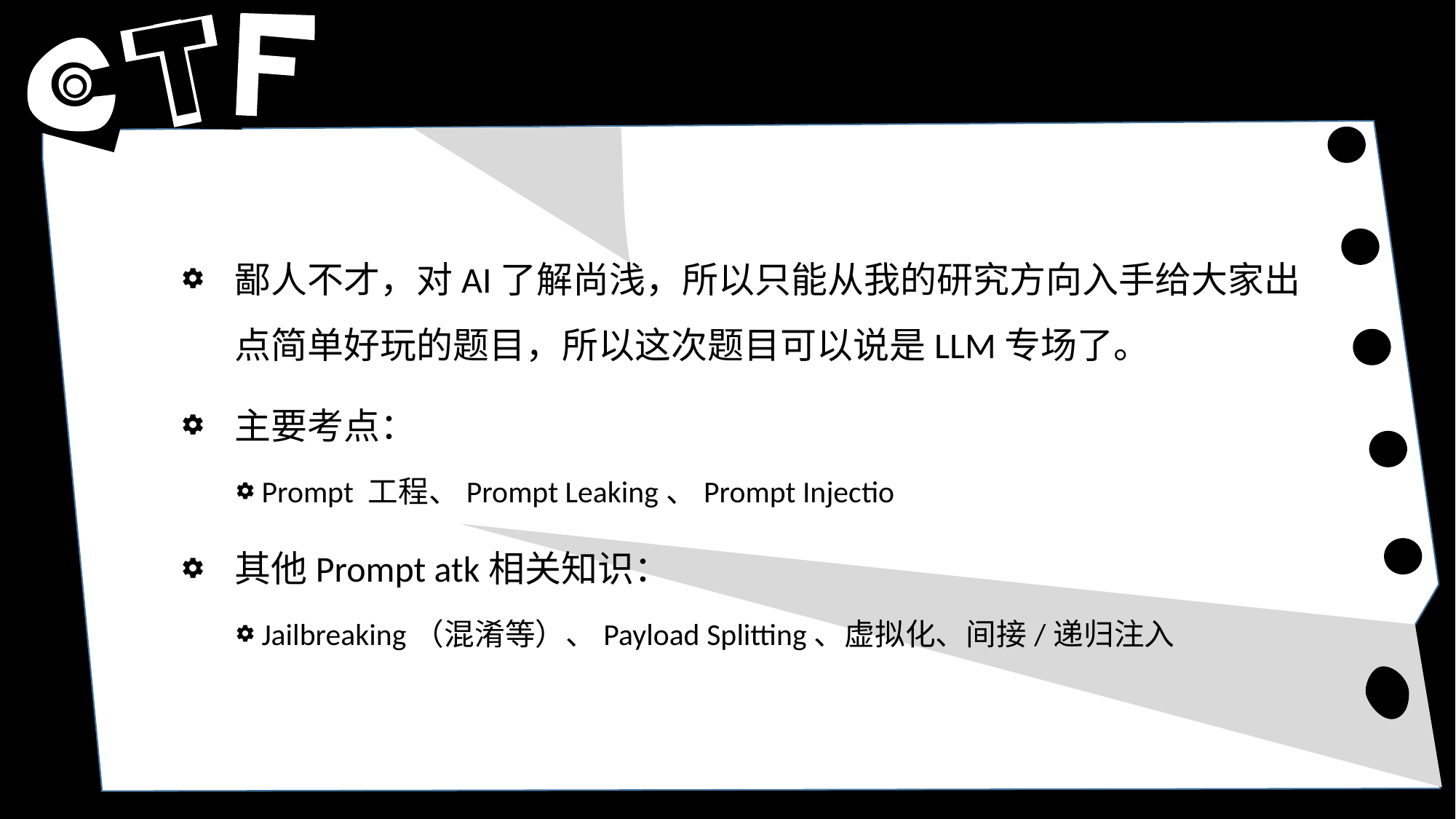

鄙人不才，对AI了解尚浅，所以只能从我的研究方向入手给大家出点简单好玩的题目，所以这次题目可以说是LLM专场了。
主要考点：
Prompt 工程、Prompt Leaking、Prompt Injectio
其他Prompt atk相关知识：
Jailbreaking（混淆等）、Payload Splitting、虚拟化、间接/递归注入